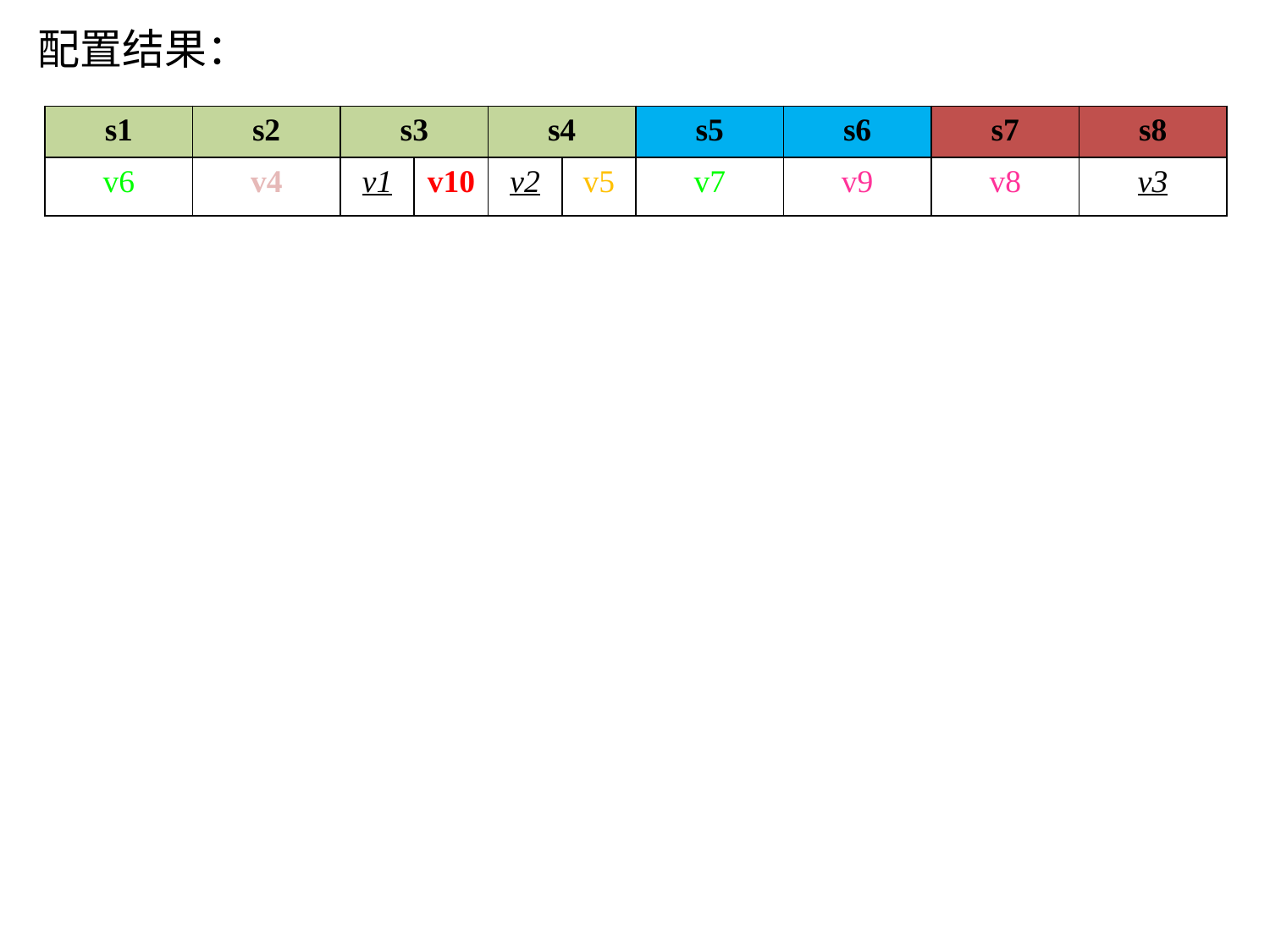

配置结果：

| s1 | s2 | s3 |  | s4 |  | s5 | s6 | s7 | s8 |
| --- | --- | --- | --- | --- | --- | --- | --- | --- | --- |
| v6 | v4 | v1 | v10 | v2 | v5 | v7 | v9 | v8 | v3 |